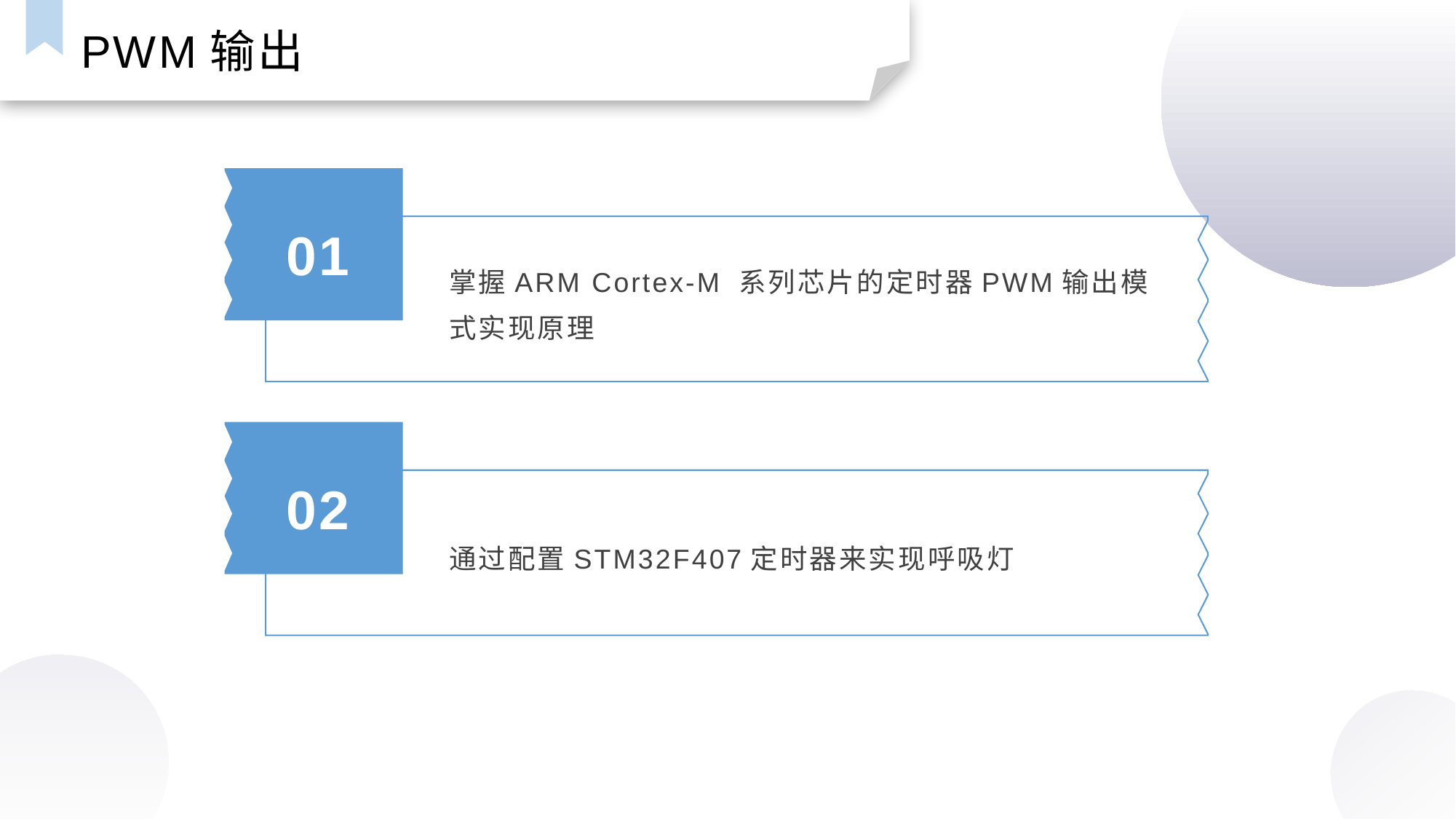

PWM输出

01

掌握ARM Cortex-M 系列芯片的定时器PWM输出模式实现原理

02

通过配置STM32F407定时器来实现呼吸灯